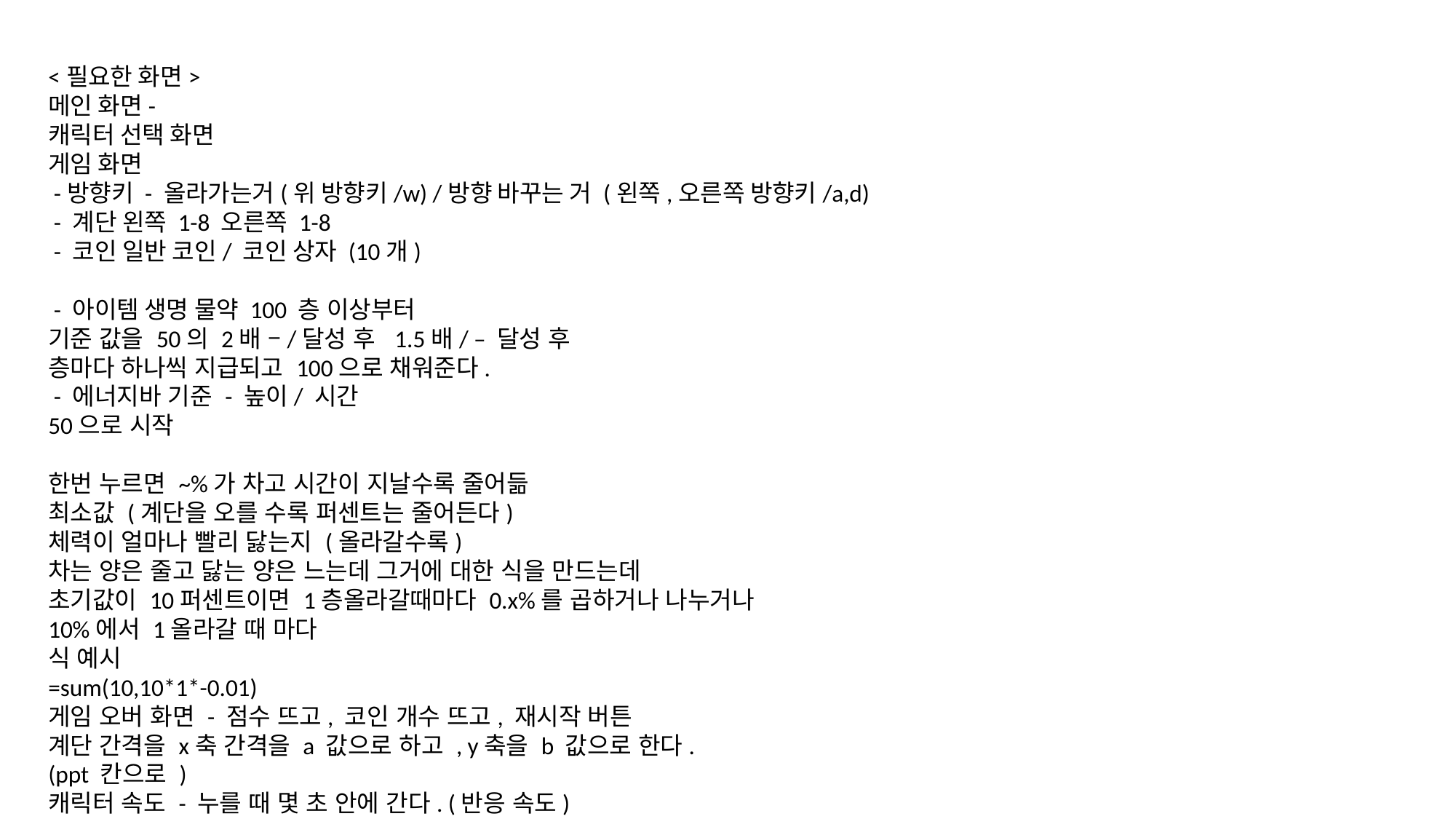

<필요한 화면>
메인 화면-
캐릭터 선택 화면
게임 화면
 -방향키 - 올라가는거(위 방향키/w) /방향 바꾸는 거 (왼쪽,오른쪽 방향키/a,d)
 - 계단 왼쪽 1-8 오른쪽 1-8
 - 코인 일반 코인/ 코인 상자 (10개)

 - 아이템 생명 물약 100 층 이상부터
기준 값을 50의 2배 –/달성 후  1.5배/ – 달성 후
층마다 하나씩 지급되고 100으로 채워준다.
 - 에너지바 기준 - 높이/ 시간
50으로 시작

한번 누르면 ~%가 차고 시간이 지날수록 줄어듦
최소값 (계단을 오를 수록 퍼센트는 줄어든다)
체력이 얼마나 빨리 닳는지 (올라갈수록)
차는 양은 줄고 닳는 양은 느는데 그거에 대한 식을 만드는데
초기값이 10퍼센트이면 1층올라갈때마다 0.x%를 곱하거나 나누거나
10%에서 1올라갈 때 마다
식 예시
=sum(10,10*1*-0.01)
게임 오버 화면 - 점수 뜨고, 코인 개수 뜨고, 재시작 버튼
계단 간격을 x축 간격을 a 값으로 하고 , y축을 b 값으로 한다.
(ppt 칸으로 )
캐릭터 속도 - 누를 때 몇 초 안에 간다. (반응 속도)
=sum(10,10*1*-0.01)